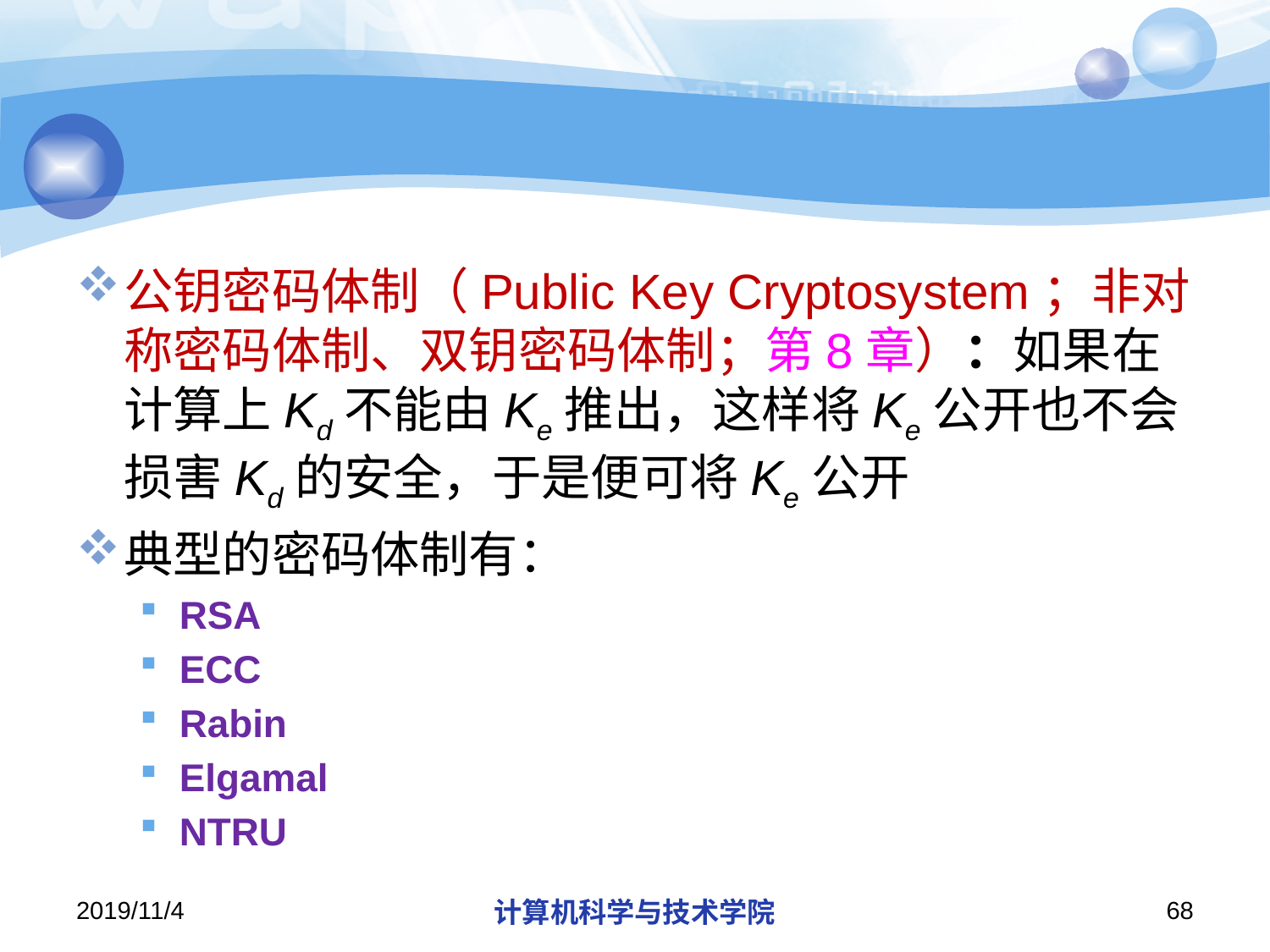

#
公钥密码体制（Public Key Cryptosystem；非对称密码体制、双钥密码体制；第8章）：如果在计算上Kd不能由Ke推出，这样将Ke公开也不会损害Kd的安全，于是便可将Ke公开
典型的密码体制有：
RSA
ECC
Rabin
Elgamal
NTRU

2019/11/4
计算机科学与技术学院
68